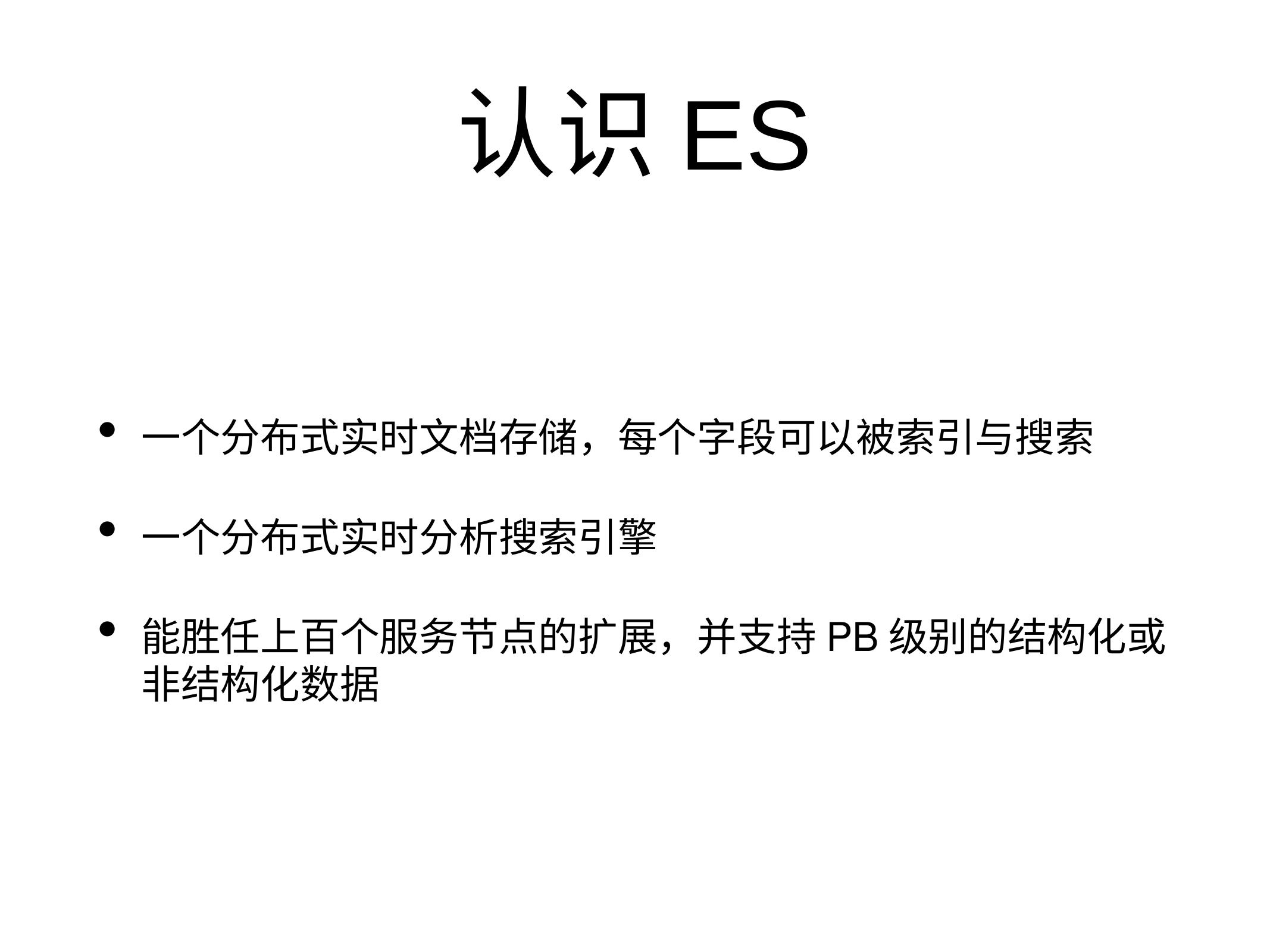

# 认识ES
一个分布式实时文档存储，每个字段可以被索引与搜索
一个分布式实时分析搜索引擎
能胜任上百个服务节点的扩展，并支持PB级别的结构化或非结构化数据